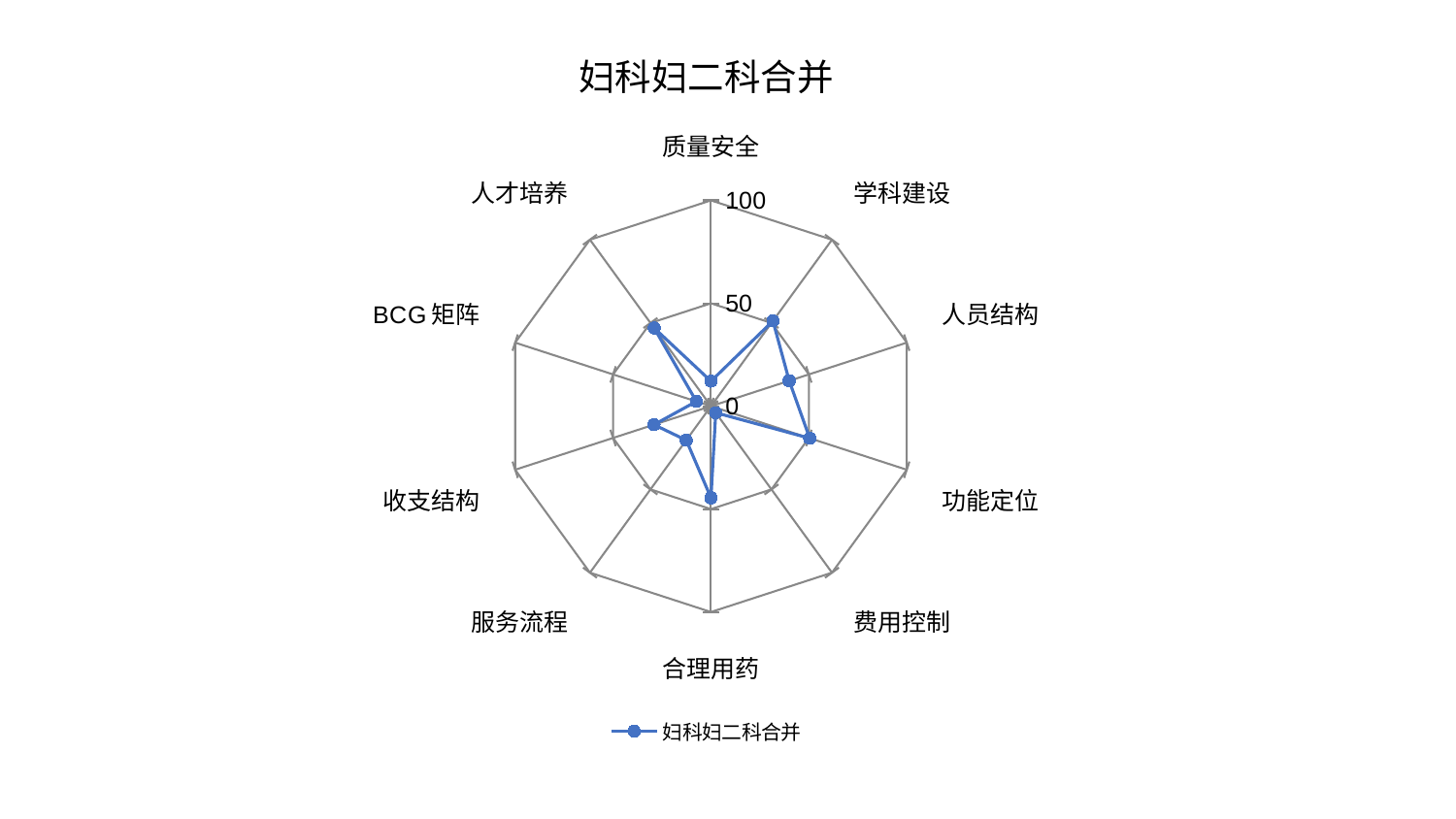

### Chart: 妇科妇二科合并

| Category | 妇科妇二科合并 |
|---|---|
| 质量安全 | 12.156301728067382 |
| 学科建设 | 51.22207955161037 |
| 人员结构 | 39.95784127116256 |
| 功能定位 | 50.45499273773076 |
| 费用控制 | 3.942141478725509 |
| 合理用药 | 44.52622617168831 |
| 服务流程 | 20.445754594594927 |
| 收支结构 | 29.114341839880463 |
| BCG矩阵 | 7.476356573540034 |
| 人才培养 | 46.94527347462449 |
94